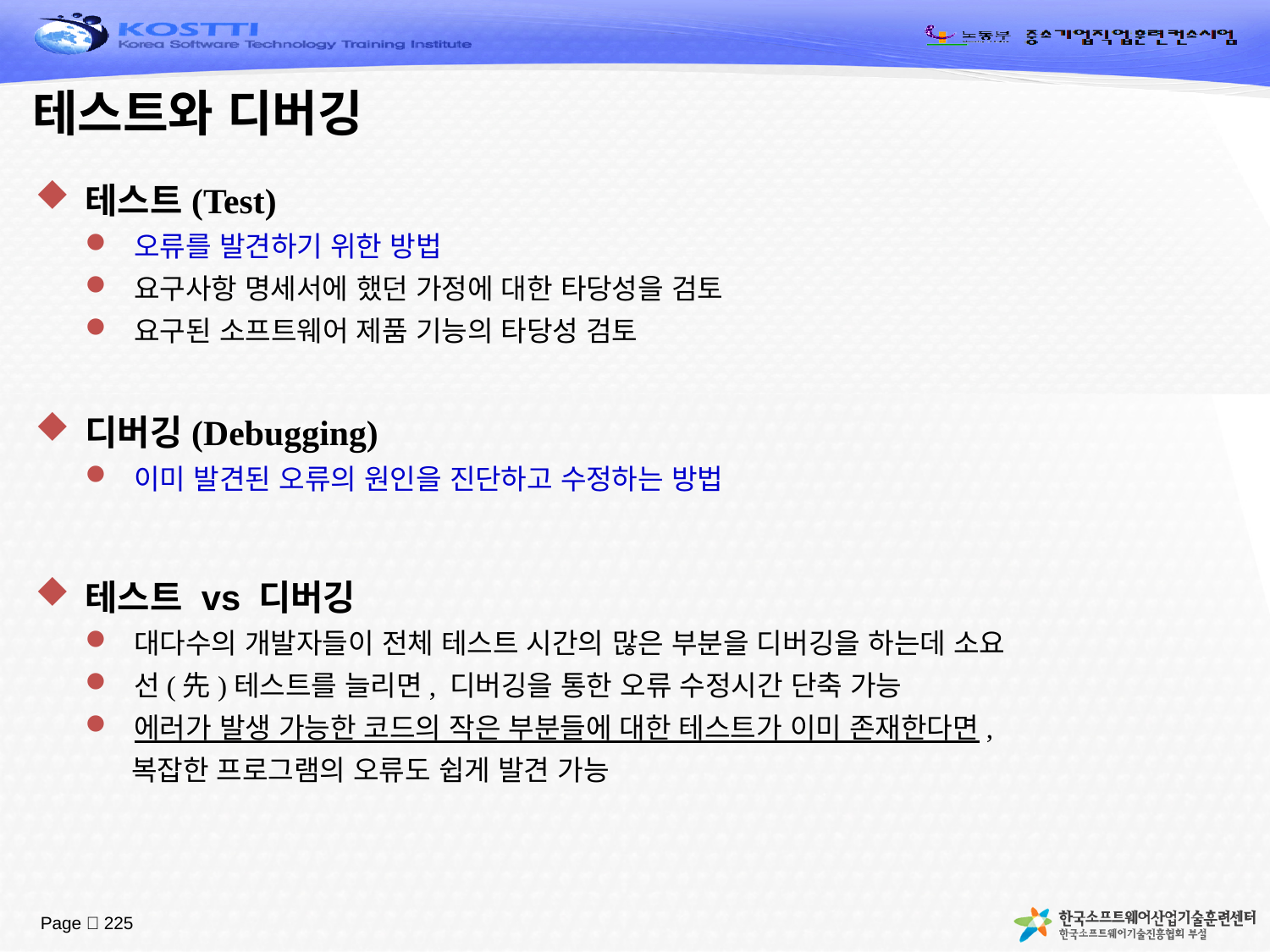

# 테스트와 디버깅
테스트(Test)
오류를 발견하기 위한 방법
요구사항 명세서에 했던 가정에 대한 타당성을 검토
요구된 소프트웨어 제품 기능의 타당성 검토

디버깅(Debugging)
이미 발견된 오류의 원인을 진단하고 수정하는 방법

테스트 vs 디버깅
대다수의 개발자들이 전체 테스트 시간의 많은 부분을 디버깅을 하는데 소요
선(先)테스트를 늘리면, 디버깅을 통한 오류 수정시간 단축 가능
에러가 발생 가능한 코드의 작은 부분들에 대한 테스트가 이미 존재한다면,
     복잡한 프로그램의 오류도 쉽게 발견 가능